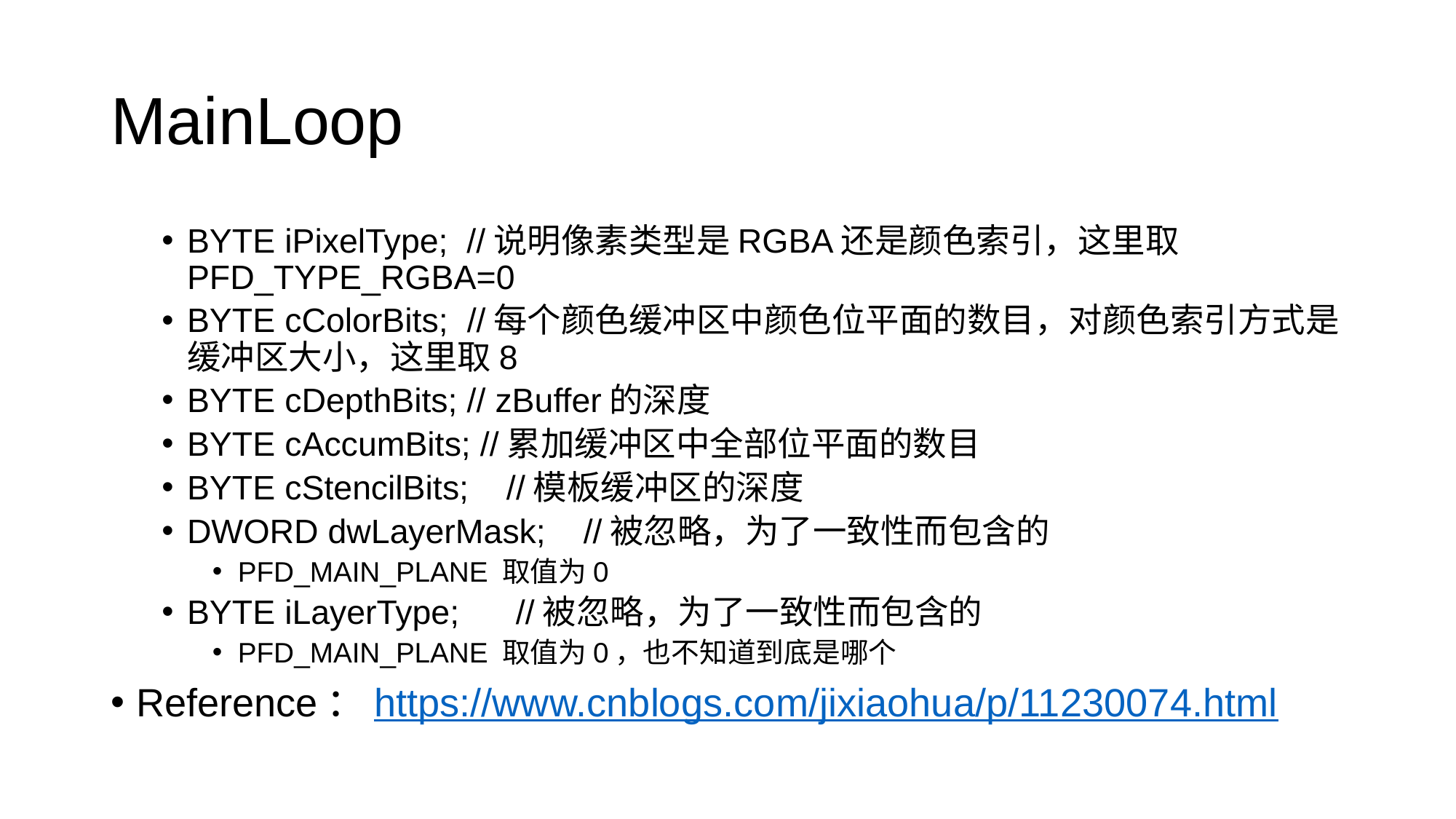

# MainLoop
BYTE iPixelType;  //说明像素类型是RGBA还是颜色索引，这里取PFD_TYPE_RGBA=0
BYTE cColorBits;  //每个颜色缓冲区中颜色位平面的数目，对颜色索引方式是缓冲区大小，这里取8
BYTE cDepthBits; // zBuffer的深度
BYTE cAccumBits; //累加缓冲区中全部位平面的数目
BYTE cStencilBits;    //模板缓冲区的深度
DWORD dwLayerMask;    //被忽略，为了一致性而包含的
PFD_MAIN_PLANE 取值为0
BYTE iLayerType;      //被忽略，为了一致性而包含的
PFD_MAIN_PLANE 取值为0，也不知道到底是哪个
Reference：https://www.cnblogs.com/jixiaohua/p/11230074.html